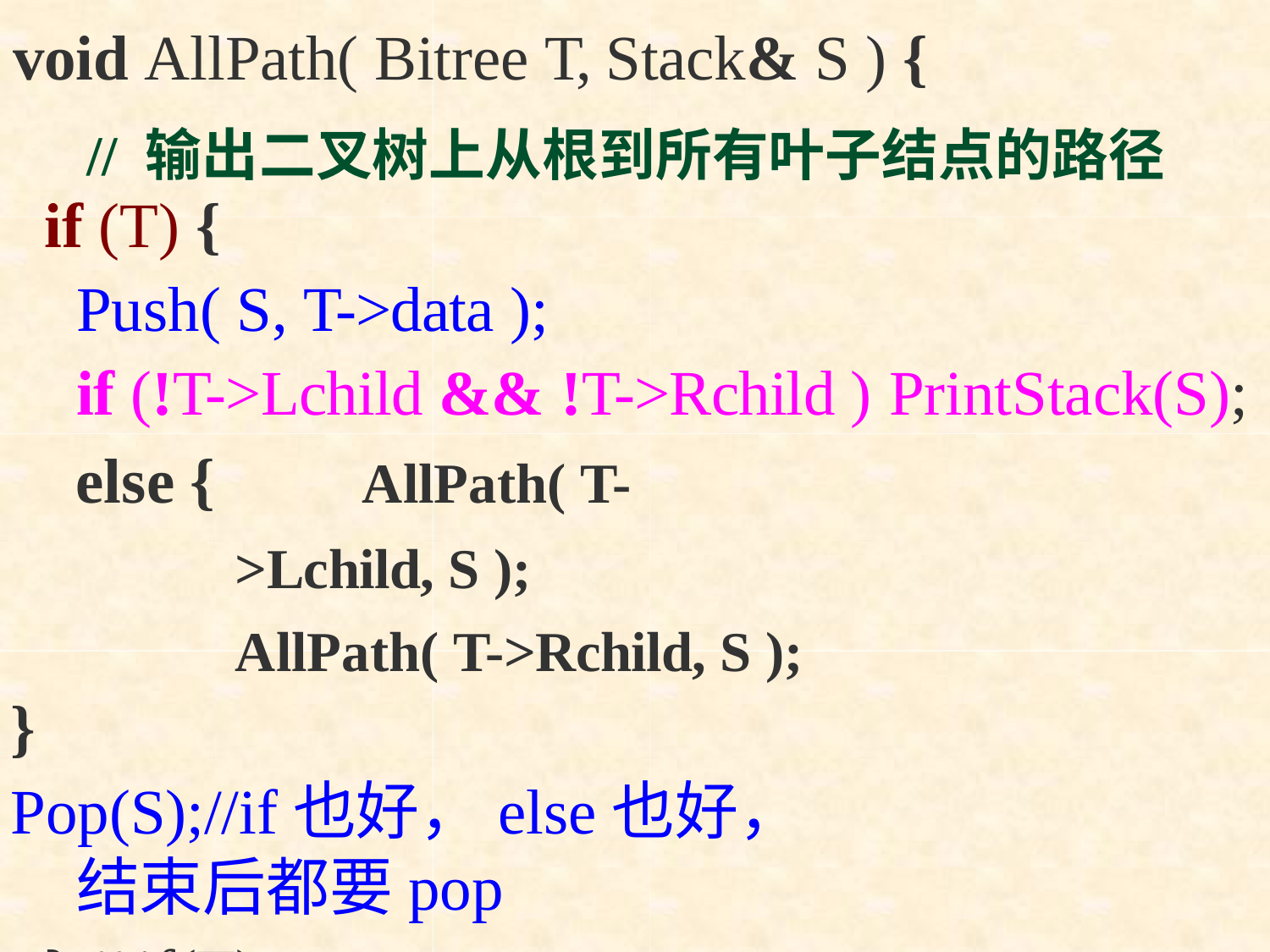

# void AllPath( Bitree T, Stack& S ) {
// 输出二叉树上从根到所有叶子结点的路径
if (T) {
Push( S, T->data );
if (!T->Lchild && !T->Rchild ) PrintStack(S);
else {		AllPath( T->Lchild, S );  AllPath( T->Rchild, S );
}
Pop(S);//if也好，else也好，结束后都要pop
} // if(T)
} // AllPath